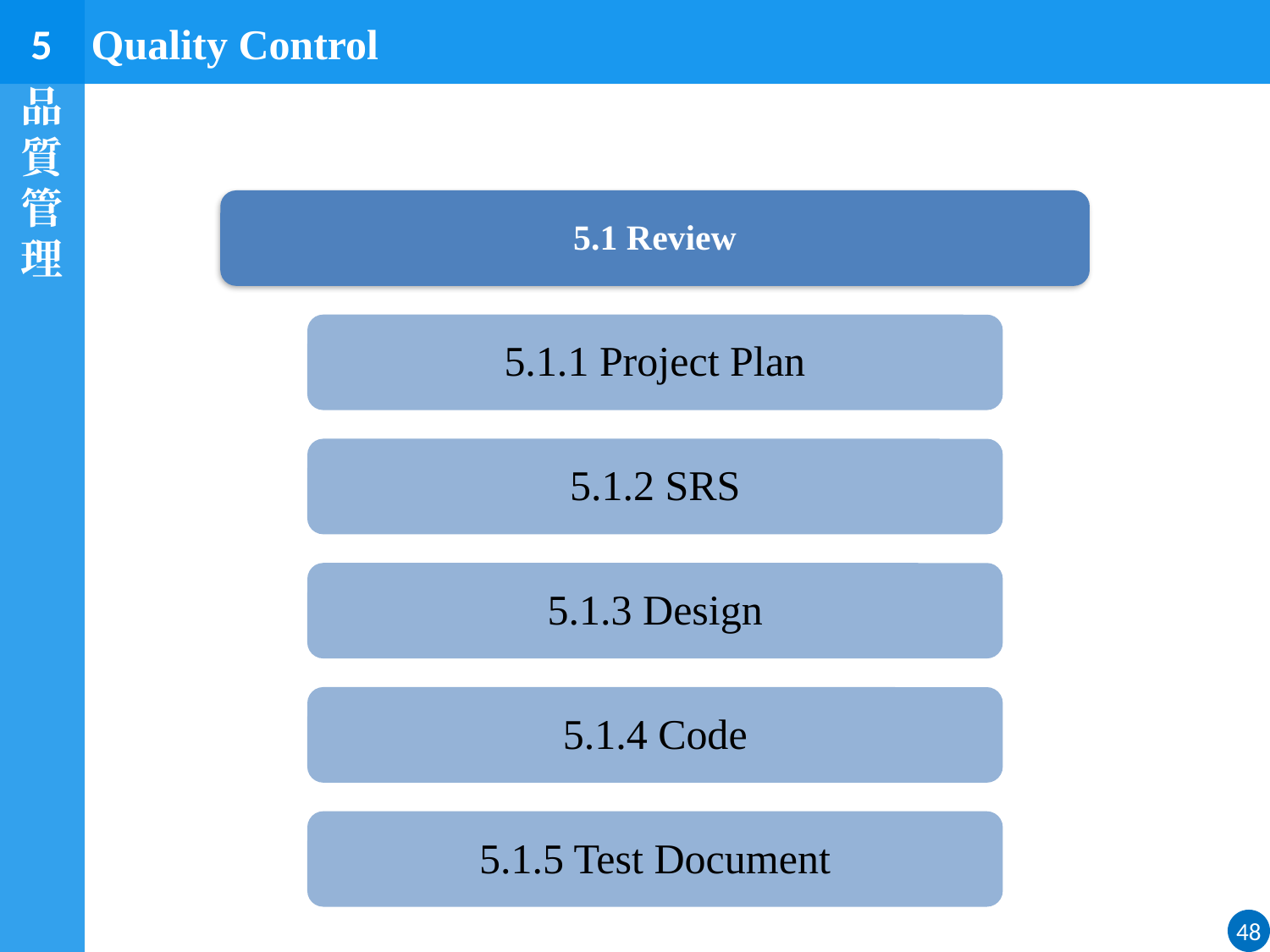

5
Quality Control
品質管理
5.1 Review
5.1.2 SRS
5.1.3 Design
5.1.4 Code
5.1.5 Test Document
5.1.1 Project Plan
48